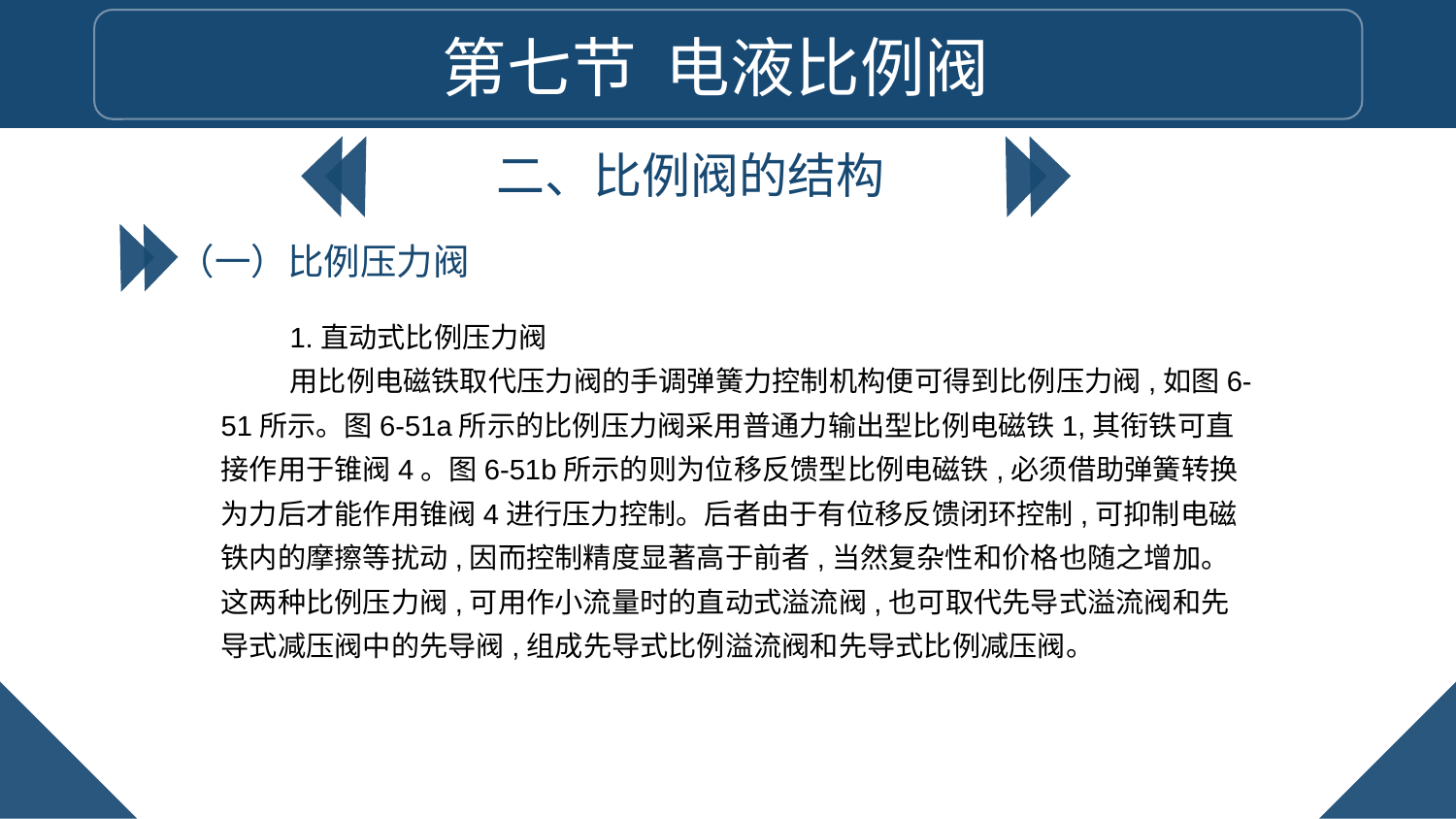

第七节  电液比例阀
二、比例阀的结构

（一）比例压力阀

1.直动式比例压力阀
用比例电磁铁取代压力阀的手调弹簧力控制机构便可得到比例压力阀,如图6-51所示。图6-51a所示的比例压力阀采用普通力输出型比例电磁铁1,其衔铁可直接作用于锥阀4。图6-51b所示的则为位移反馈型比例电磁铁,必须借助弹簧转换为力后才能作用锥阀4进行压力控制。后者由于有位移反馈闭环控制,可抑制电磁铁内的摩擦等扰动,因而控制精度显著高于前者,当然复杂性和价格也随之增加。这两种比例压力阀,可用作小流量时的直动式溢流阀,也可取代先导式溢流阀和先导式减压阀中的先导阀,组成先导式比例溢流阀和先导式比例减压阀。